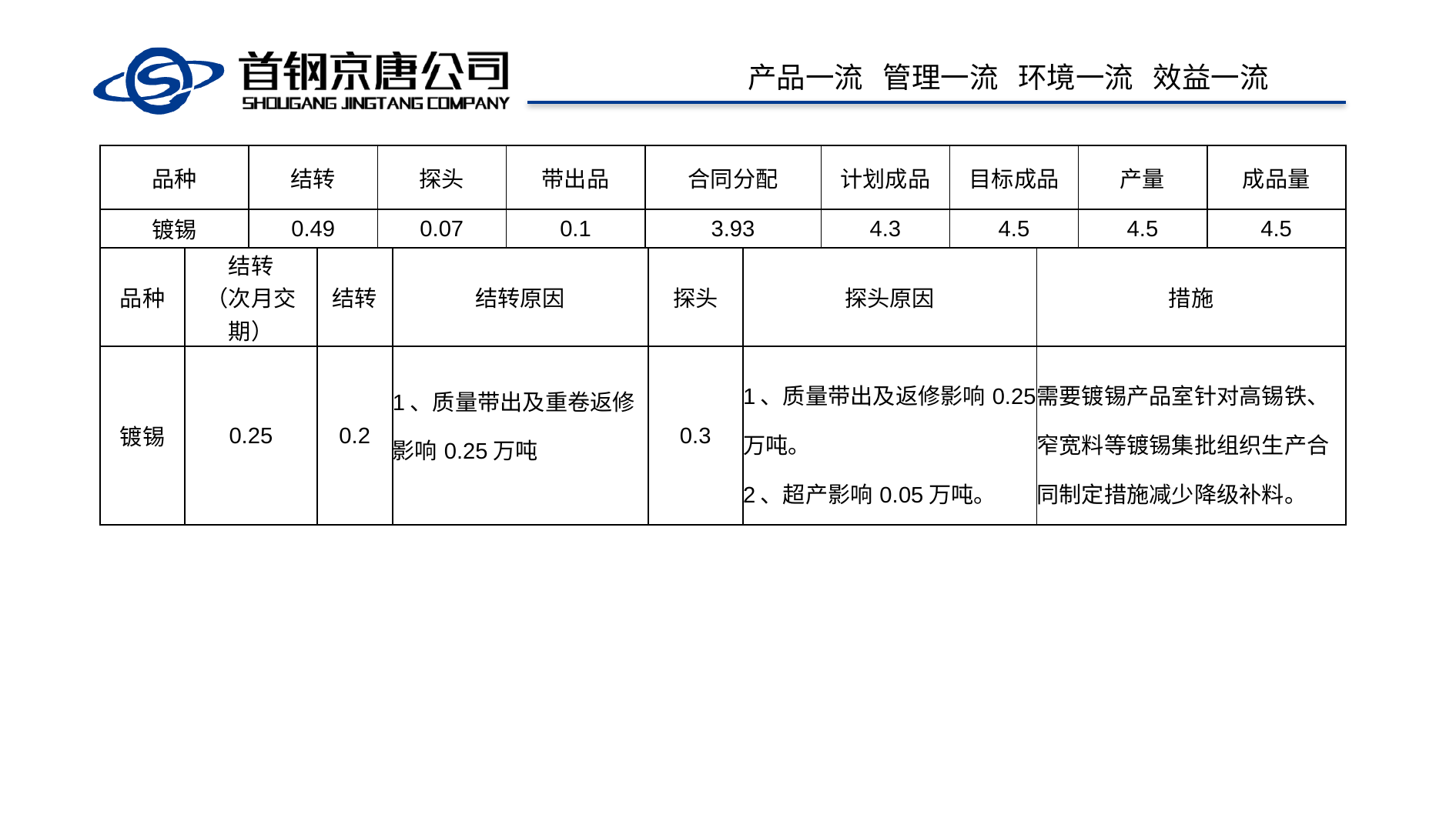

| 品种 | 结转 | 探头 | 带出品 | 合同分配 | 计划成品 | 目标成品 | 产量 | 成品量 |
| --- | --- | --- | --- | --- | --- | --- | --- | --- |
| 镀锡 | 0.49 | 0.07 | 0.1 | 3.93 | 4.3 | 4.5 | 4.5 | 4.5 |
| 品种 | 结转 （次月交期） | 结转 | 结转原因 | 探头 | 探头原因 | 措施 |
| --- | --- | --- | --- | --- | --- | --- |
| 镀锡 | 0.25 | 0.2 | 1、质量带出及重卷返修影响0.25万吨 | 0.3 | 1、质量带出及返修影响0.25万吨。 2、超产影响0.05万吨。 | 需要镀锡产品室针对高锡铁、窄宽料等镀锡集批组织生产合同制定措施减少降级补料。 |